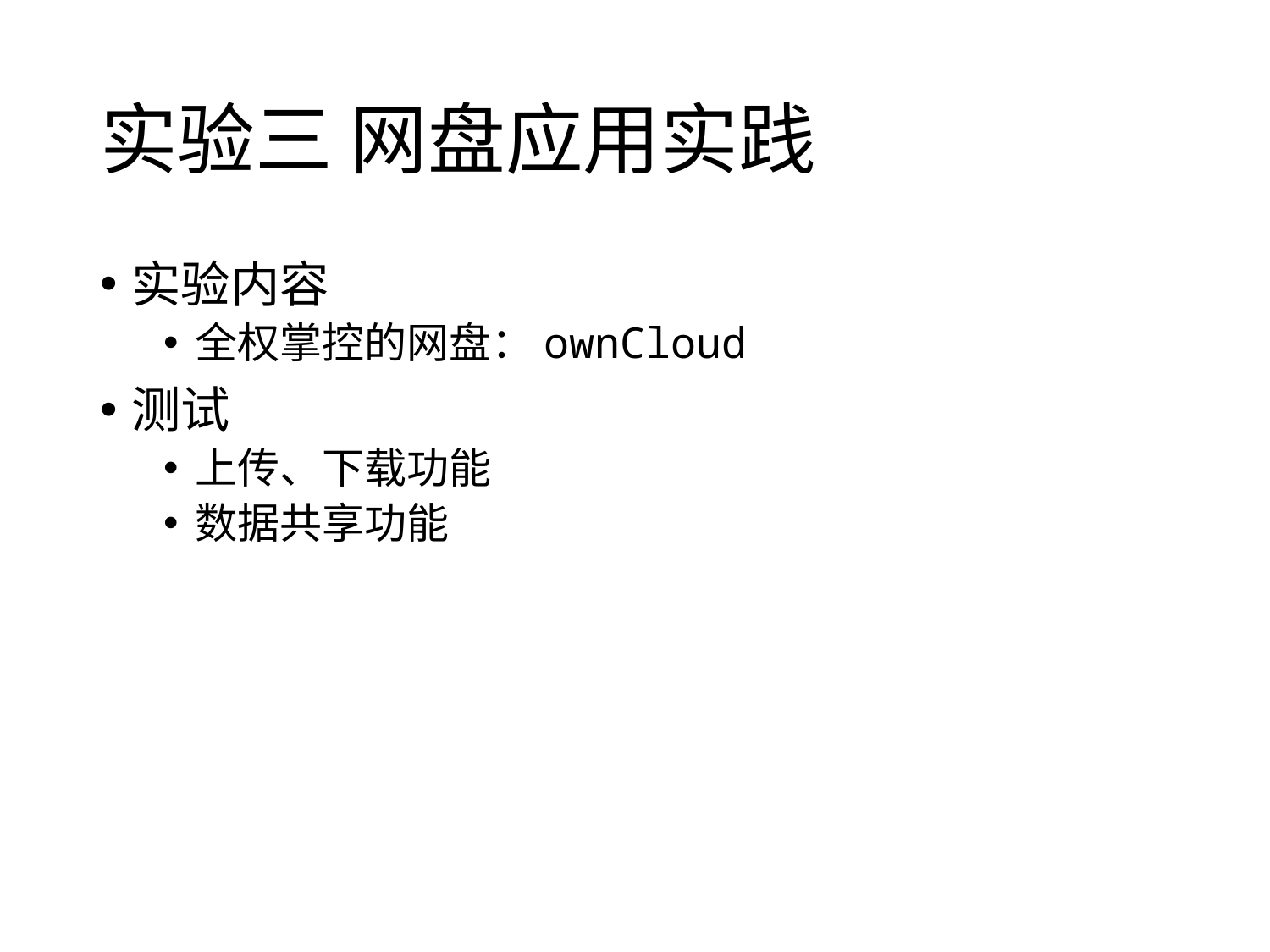

# 实验三 网盘应用实践
实验内容
全权掌控的网盘：ownCloud
测试
上传、下载功能
数据共享功能